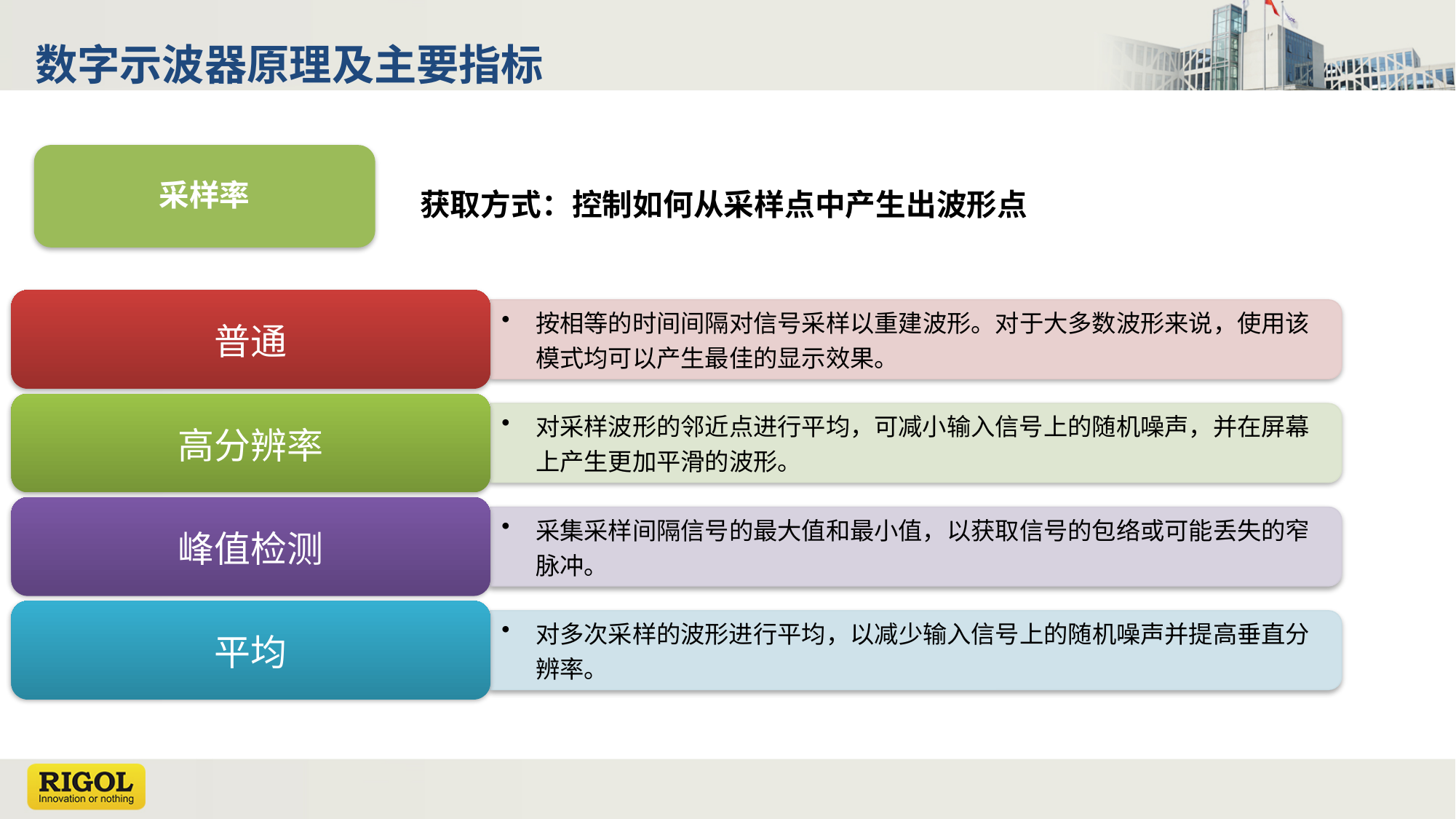

数字示波器原理及主要指标

采样率
获取方式：控制如何从采样点中产生出波形点
普通
按相等的时间间隔对信号采样以重建波形。对于大多数波形来说，使用该模式均可以产生最佳的显示效果。
高分辨率
对采样波形的邻近点进行平均，可减小输入信号上的随机噪声，并在屏幕上产生更加平滑的波形。
峰值检测
采集采样间隔信号的最大值和最小值，以获取信号的包络或可能丢失的窄脉冲。
平均
对多次采样的波形进行平均，以减少输入信号上的随机噪声并提高垂直分辨率。